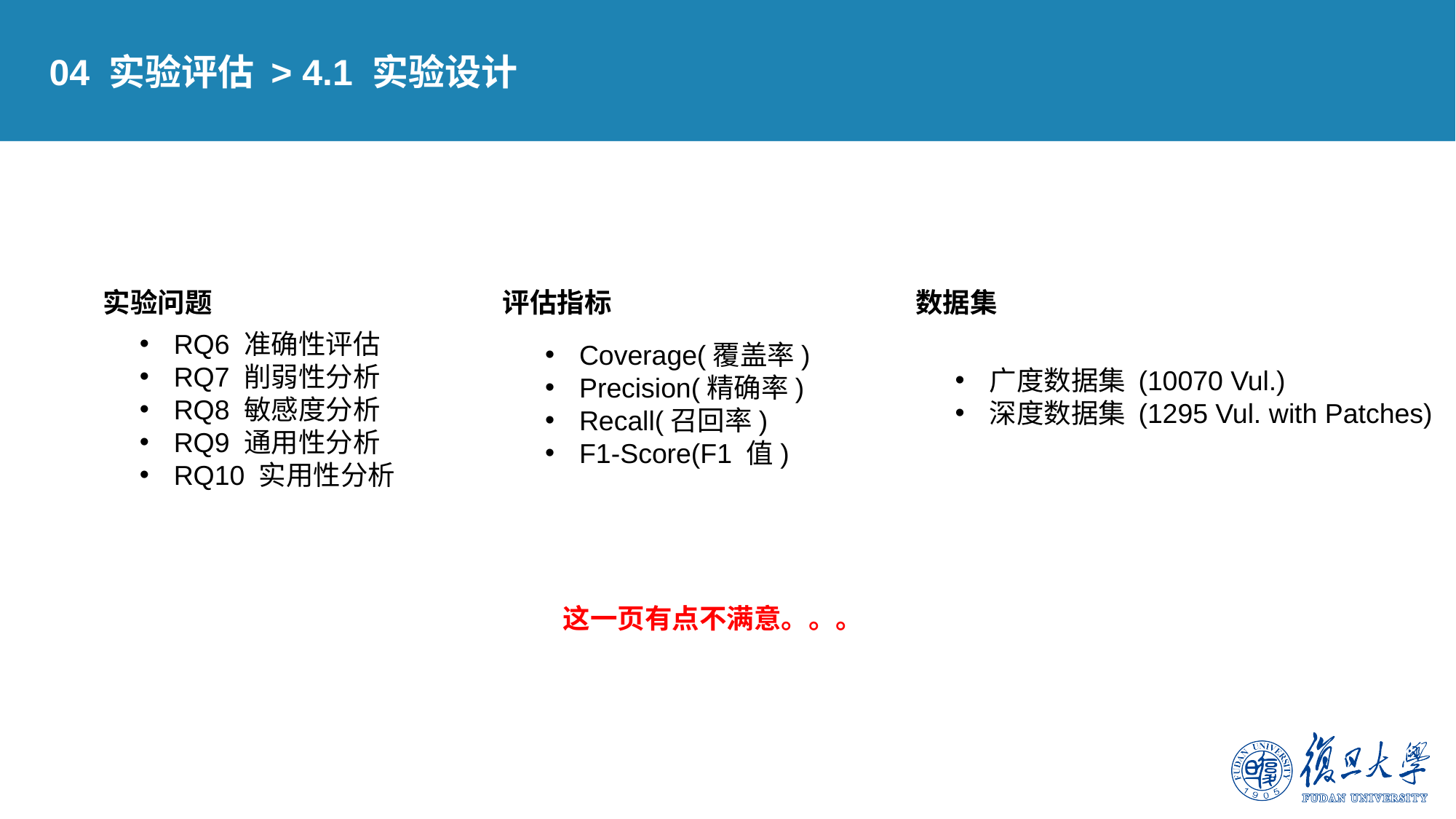

04 实验评估 > 4.1 实验设计
实验问题
数据集
评估指标
RQ6 准确性评估
RQ7 削弱性分析
RQ8 敏感度分析
RQ9 通用性分析
RQ10 实用性分析
Coverage(覆盖率)
Precision(精确率)
Recall(召回率)
F1-Score(F1 值)
广度数据集 (10070 Vul.)
深度数据集 (1295 Vul. with Patches)
这一页有点不满意。。。